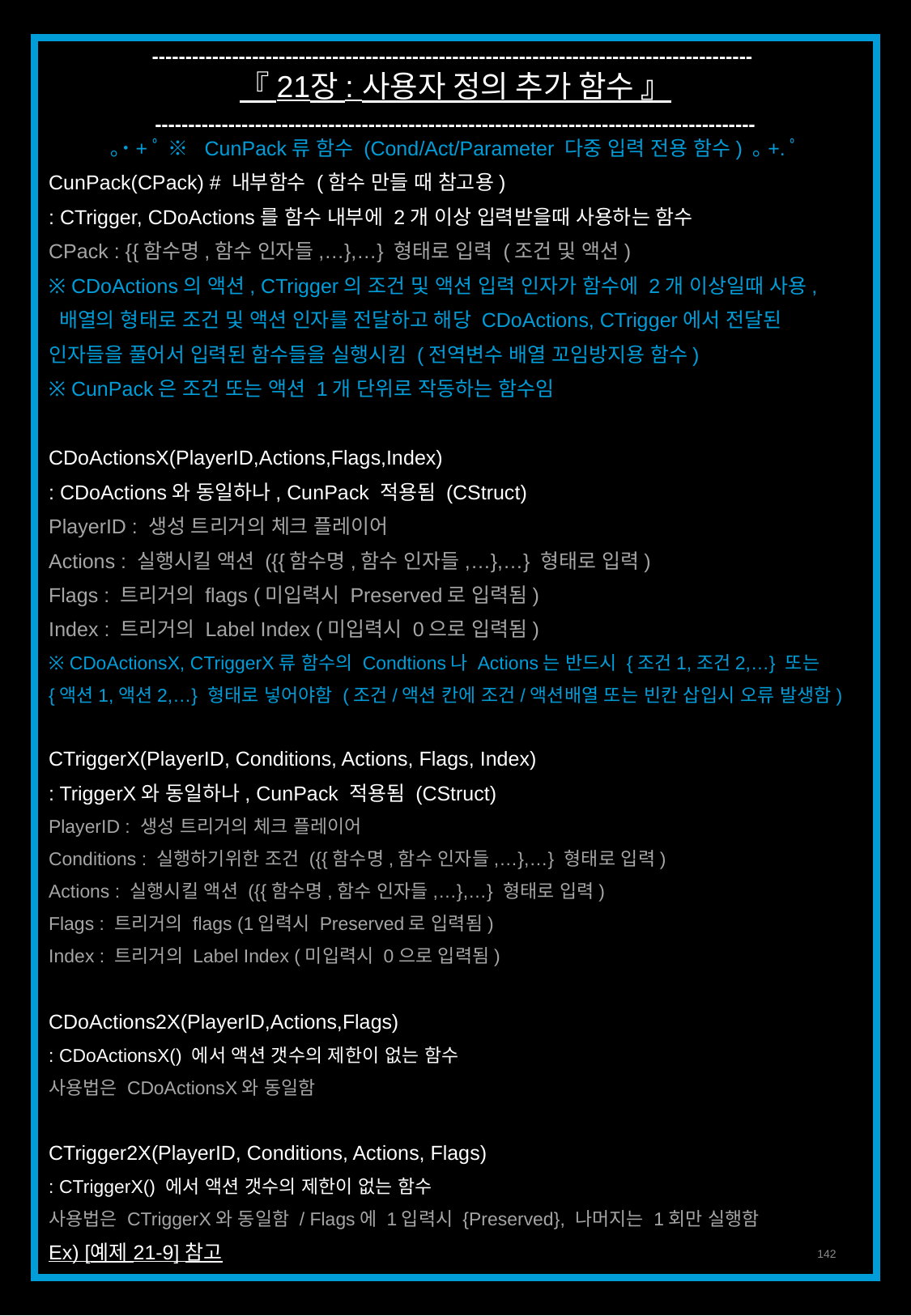

------------------------------------------------------------------------------------------
『 21장 : 사용자 정의 추가 함수 』
------------------------------------------------------------------------------------------

｡˙+ﾟ ※  CunPack류 함수 (Cond/Act/Parameter 다중 입력 전용 함수) ｡+.ﾟ
CunPack(CPack) # 내부함수 (함수 만들 때 참고용)
: CTrigger, CDoActions를 함수 내부에 2개 이상 입력받을때 사용하는 함수
CPack : {{함수명,함수 인자들,…},…} 형태로 입력 (조건 및 액션)
※ CDoActions의 액션, CTrigger의 조건 및 액션 입력 인자가 함수에 2개 이상일때 사용,
 배열의 형태로 조건 및 액션 인자를 전달하고 해당 CDoActions, CTrigger에서 전달된
인자들을 풀어서 입력된 함수들을 실행시킴 (전역변수 배열 꼬임방지용 함수)
※ CunPack은 조건 또는 액션 1개 단위로 작동하는 함수임

CDoActionsX(PlayerID,Actions,Flags,Index)
: CDoActions와 동일하나, CunPack 적용됨 (CStruct)
PlayerID : 생성 트리거의 체크 플레이어
Actions : 실행시킬 액션 ({{함수명,함수 인자들,…},…} 형태로 입력)
Flags : 트리거의 flags (미입력시 Preserved로 입력됨)
Index : 트리거의 Label Index (미입력시 0으로 입력됨)
※ CDoActionsX, CTriggerX류 함수의 Condtions나 Actions는 반드시 {조건1,조건2,…} 또는
{액션1,액션2,…} 형태로 넣어야함 (조건/액션 칸에 조건/액션배열 또는 빈칸 삽입시 오류 발생함)

CTriggerX(PlayerID, Conditions, Actions, Flags, Index)
: TriggerX와 동일하나, CunPack 적용됨 (CStruct)
PlayerID : 생성 트리거의 체크 플레이어
Conditions : 실행하기위한 조건 ({{함수명,함수 인자들,…},…} 형태로 입력)
Actions : 실행시킬 액션 ({{함수명,함수 인자들,…},…} 형태로 입력)
Flags : 트리거의 flags (1입력시 Preserved로 입력됨)
Index : 트리거의 Label Index (미입력시 0으로 입력됨)

CDoActions2X(PlayerID,Actions,Flags)
: CDoActionsX() 에서 액션 갯수의 제한이 없는 함수
사용법은 CDoActionsX와 동일함

CTrigger2X(PlayerID, Conditions, Actions, Flags)
: CTriggerX() 에서 액션 갯수의 제한이 없는 함수
사용법은 CTriggerX와 동일함 / Flags에 1입력시 {Preserved}, 나머지는 1회만 실행함
Ex) [예제 21-9] 참고
142